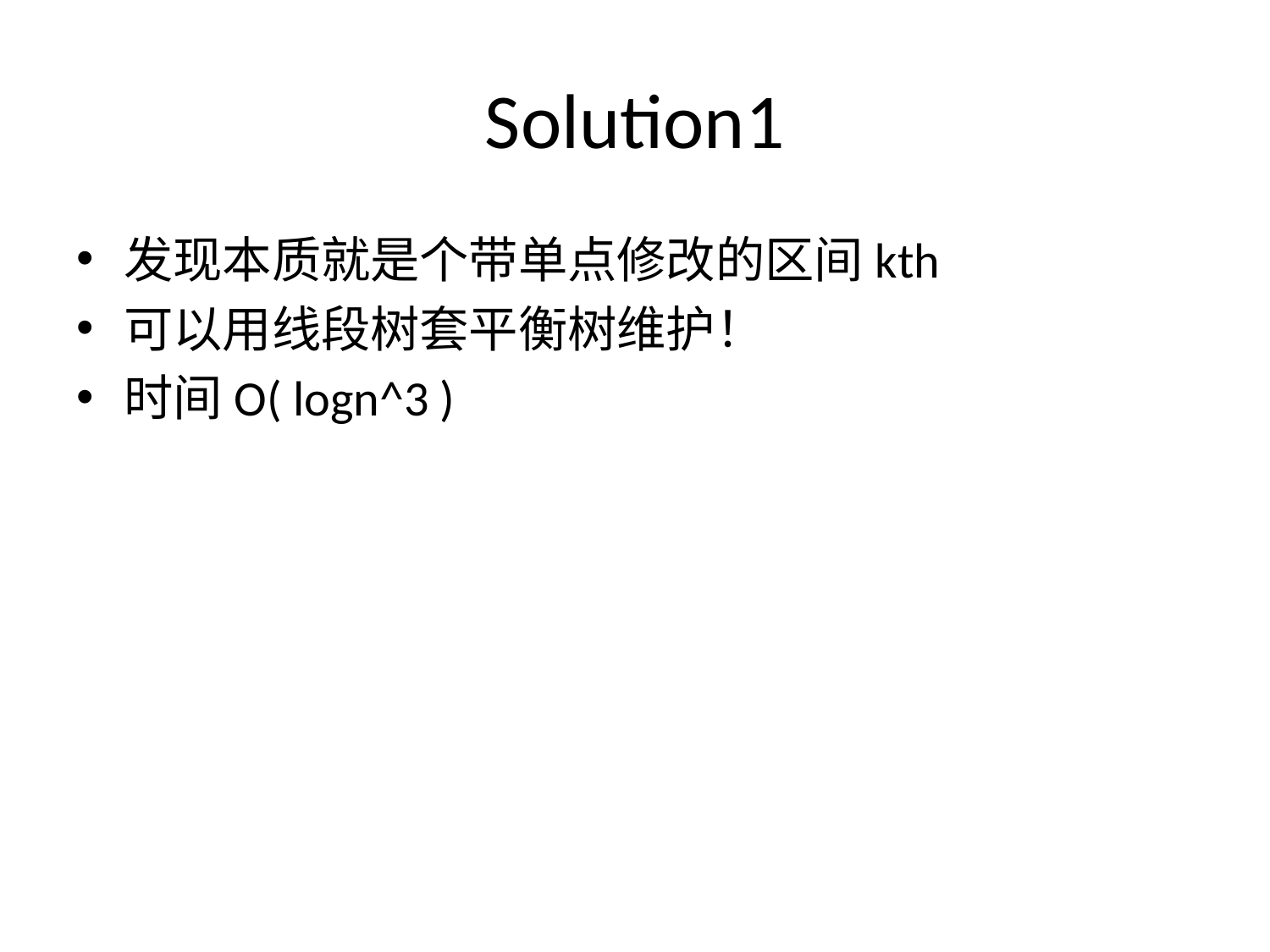

# Solution1
发现本质就是个带单点修改的区间kth
可以用线段树套平衡树维护！
时间O( logn^3 )